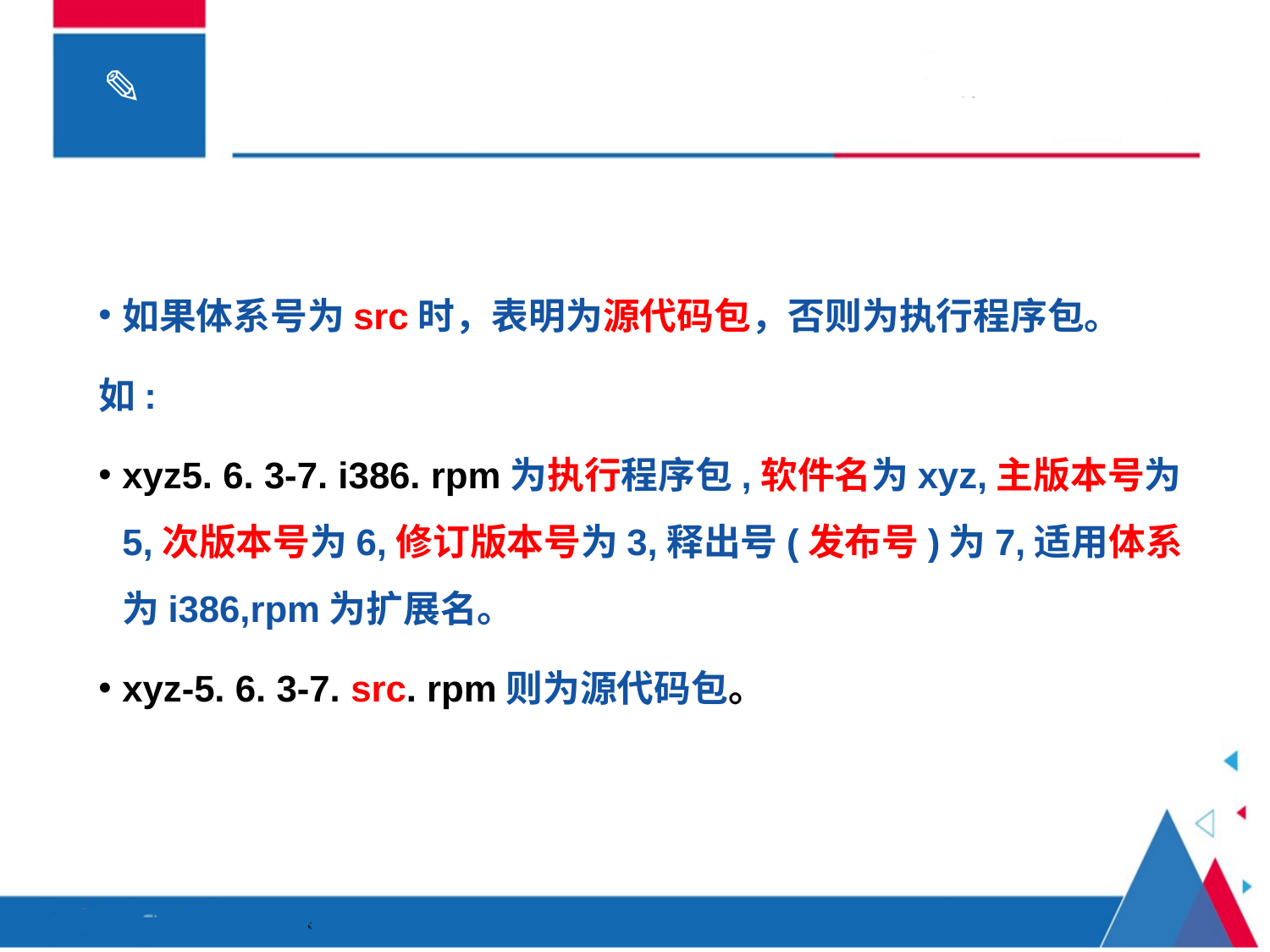

#
如果体系号为src时，表明为源代码包，否则为执行程序包。
如:
xyz5. 6. 3-7. i386. rpm为执行程序包,软件名为xyz,主版本号为5,次版本号为6,修订版本号为3,释出号(发布号)为7,适用体系为i386,rpm为扩展名。
xyz-5. 6. 3-7. src. rpm则为源代码包。